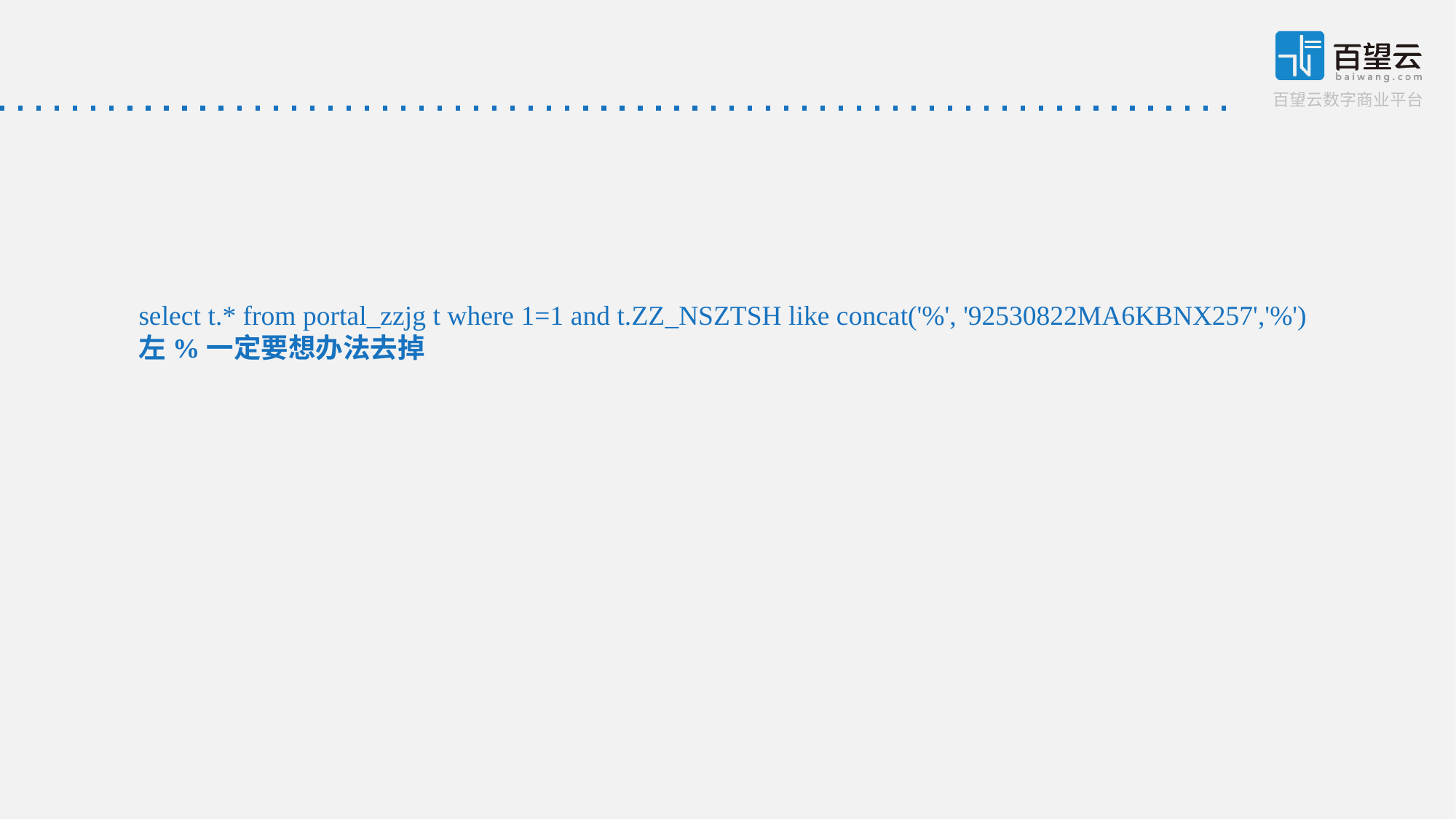

select t.* from portal_zzjg t where 1=1 and t.ZZ_NSZTSH like concat('%', '92530822MA6KBNX257','%')
左%一定要想办法去掉